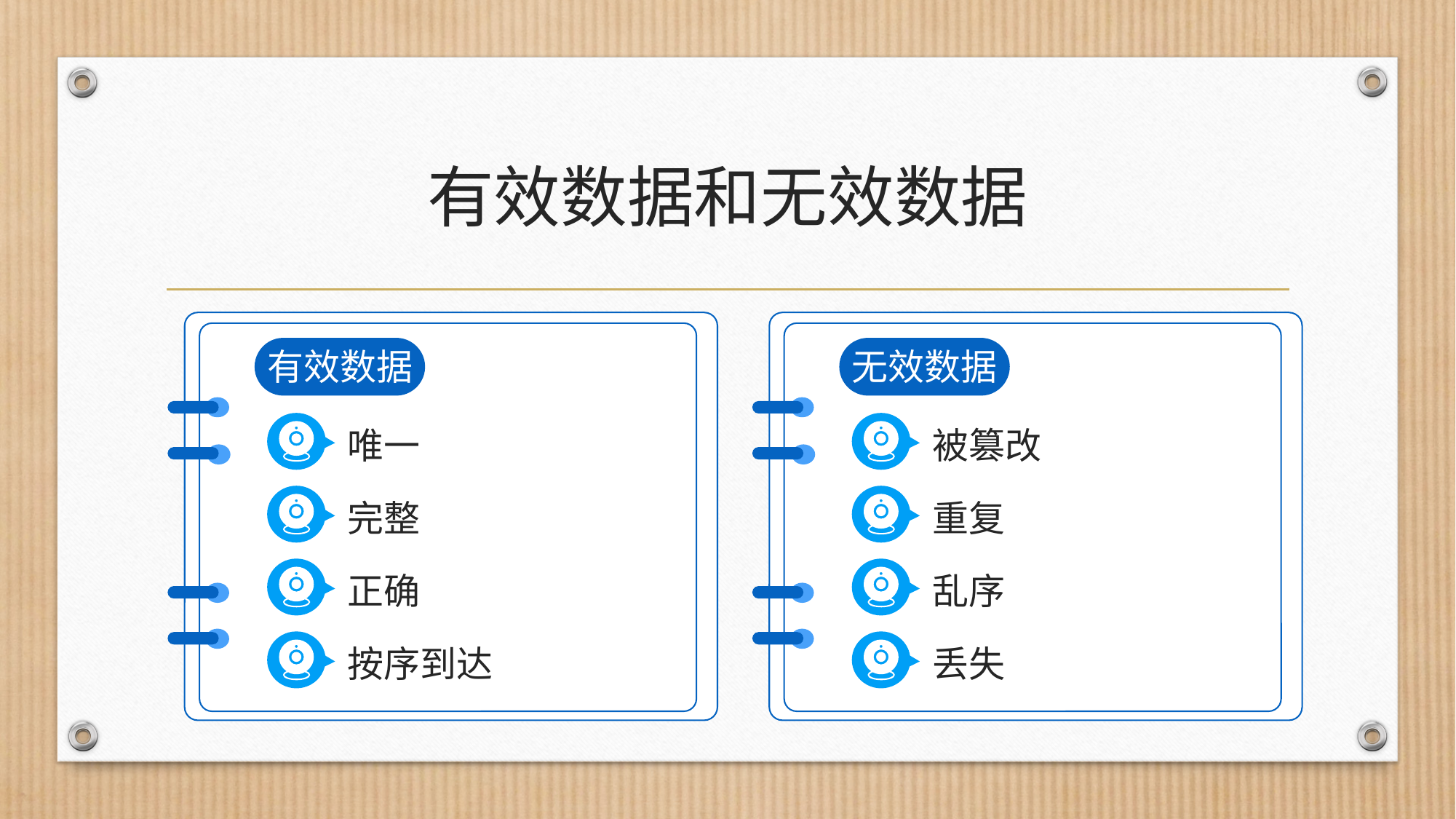

# 有效数据和无效数据

有效数据

无效数据

唯一

被篡改

完整

重复

正确

乱序

按序到达

丢失